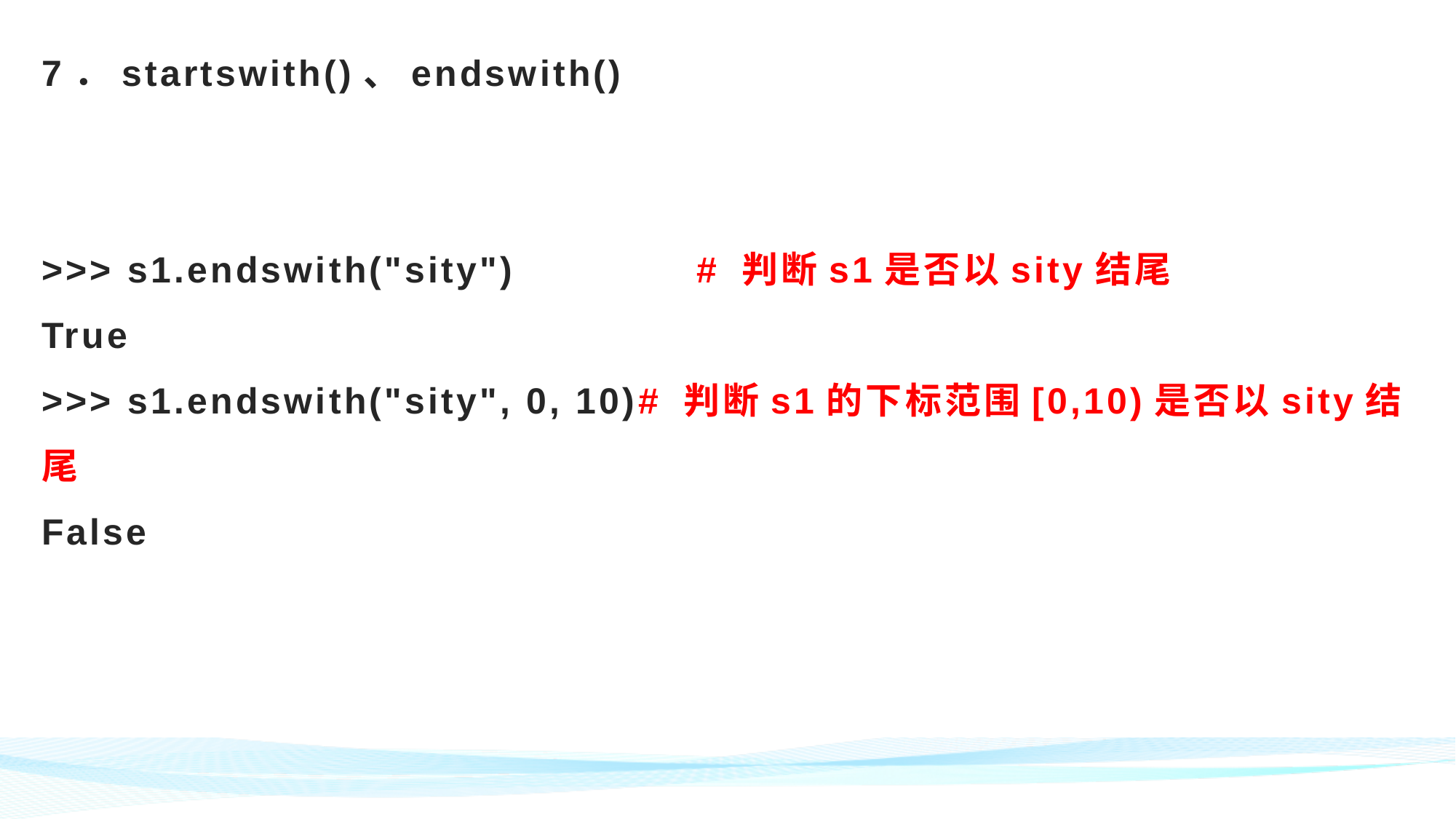

# 7．startswith()、endswith() >>> s1.endswith("sity")		# 判断s1是否以sity结尾 True >>> s1.endswith("sity", 0, 10)# 判断s1的下标范围[0,10)是否以sity结尾 False